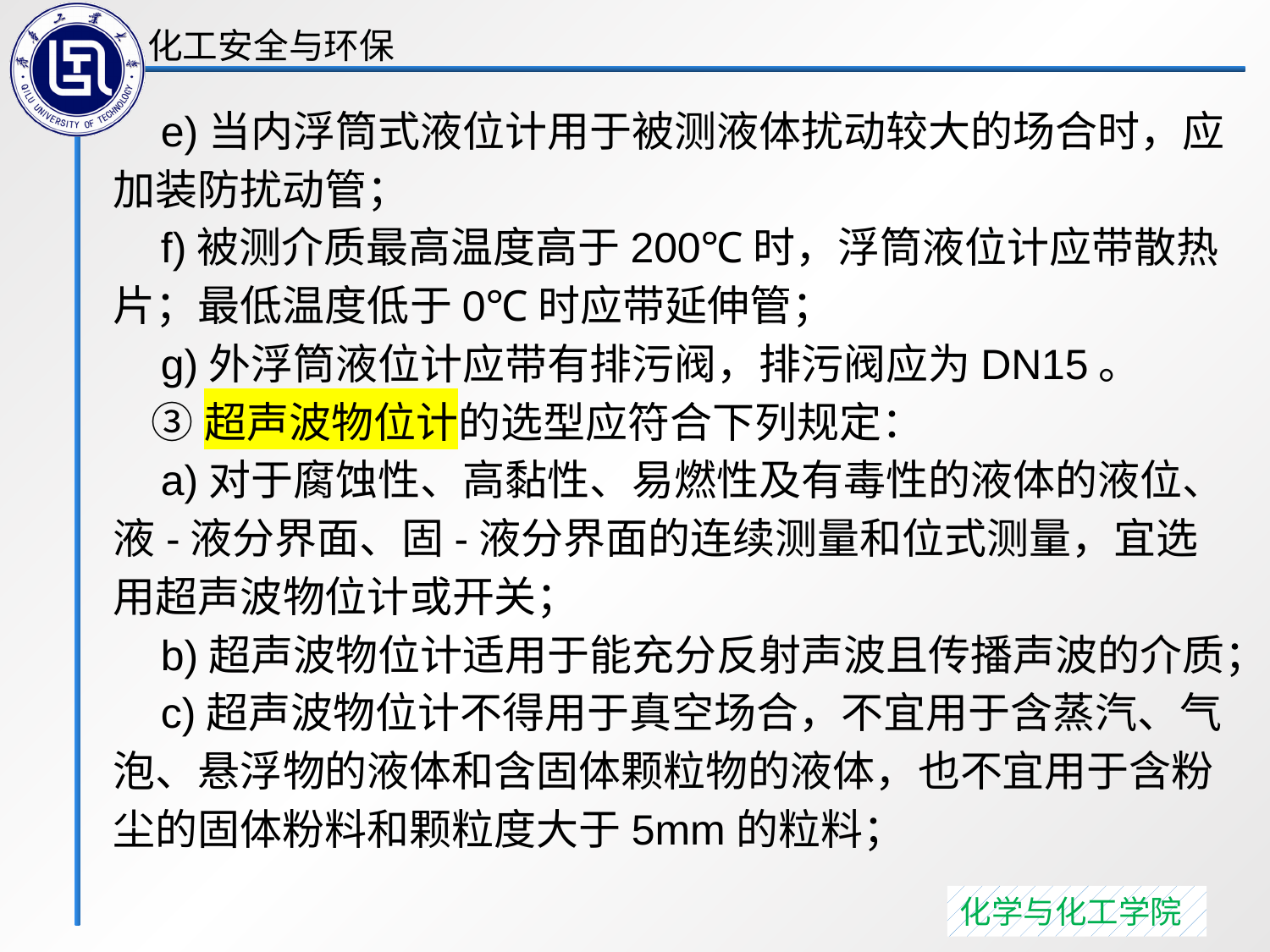

e)当内浮筒式液位计用于被测液体扰动较大的场合时，应加装防扰动管；
    f)被测介质最高温度高于200℃时，浮筒液位计应带散热片；最低温度低于0℃时应带延伸管；
    g)外浮筒液位计应带有排污阀，排污阀应为DN15。
    ③超声波物位计的选型应符合下列规定：
    a)对于腐蚀性、高黏性、易燃性及有毒性的液体的液位、液-液分界面、固-液分界面的连续测量和位式测量，宜选用超声波物位计或开关；
    b)超声波物位计适用于能充分反射声波且传播声波的介质；
    c)超声波物位计不得用于真空场合，不宜用于含蒸汽、气泡、悬浮物的液体和含固体颗粒物的液体，也不宜用于含粉尘的固体粉料和颗粒度大于5mm的粒料；